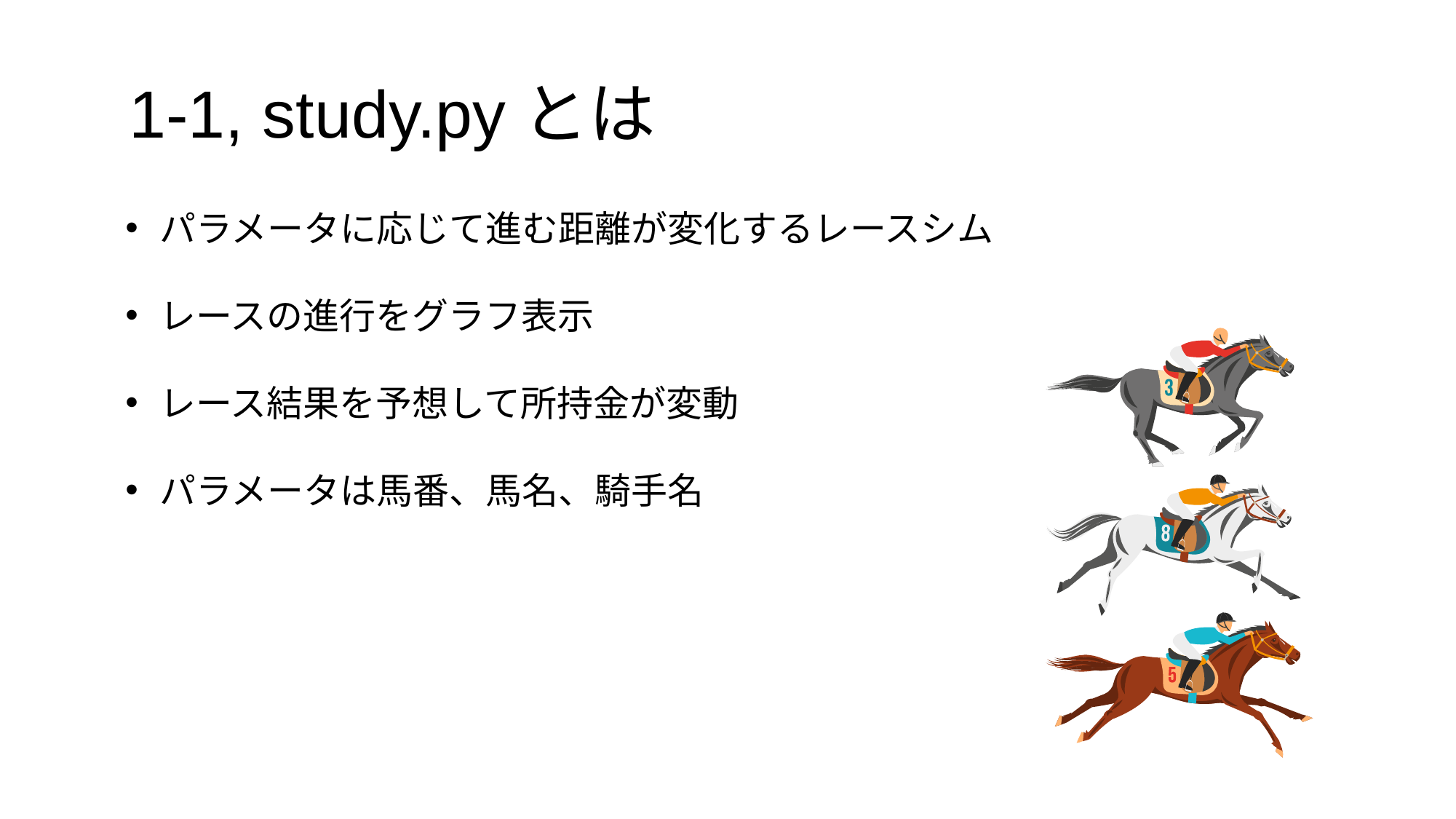

# 1-1, study.pyとは
パラメータに応じて進む距離が変化するレースシム

レースの進行をグラフ表示

レース結果を予想して所持金が変動

パラメータは馬番、馬名、騎手名